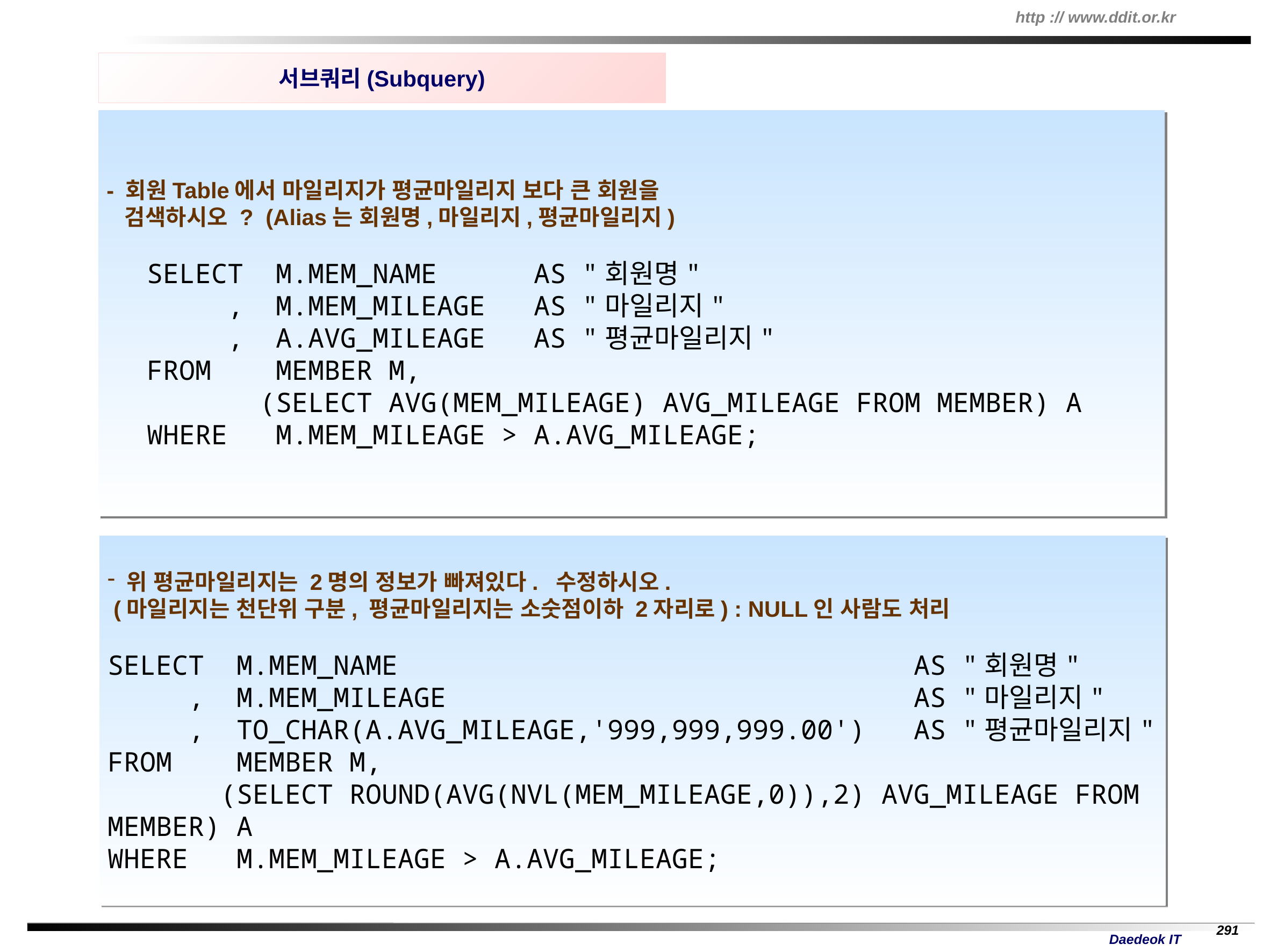

서브쿼리(Subquery)
- 회원Table에서 마일리지가 평균마일리지 보다 큰 회원을
  검색하시오 ?  (Alias는 회원명,마일리지,평균마일리지)

SELECT  M.MEM_NAME      AS "회원명"
     ,  M.MEM_MILEAGE   AS "마일리지"
     ,  A.AVG_MILEAGE   AS "평균마일리지"
FROM    MEMBER M,
       (SELECT AVG(MEM_MILEAGE) AVG_MILEAGE FROM MEMBER) A
WHERE   M.MEM_MILEAGE > A.AVG_MILEAGE;
위 평균마일리지는 2명의 정보가 빠져있다.  수정하시오.
 (마일리지는 천단위 구분, 평균마일리지는 소숫점이하 2자리로) : NULL인 사람도 처리

SELECT  M.MEM_NAME                                AS "회원명"
     ,  M.MEM_MILEAGE                             AS "마일리지"
     ,  TO_CHAR(A.AVG_MILEAGE,'999,999,999.00')   AS "평균마일리지"
FROM    MEMBER M,
       (SELECT ROUND(AVG(NVL(MEM_MILEAGE,0)),2) AVG_MILEAGE FROM MEMBER) A
WHERE   M.MEM_MILEAGE > A.AVG_MILEAGE;